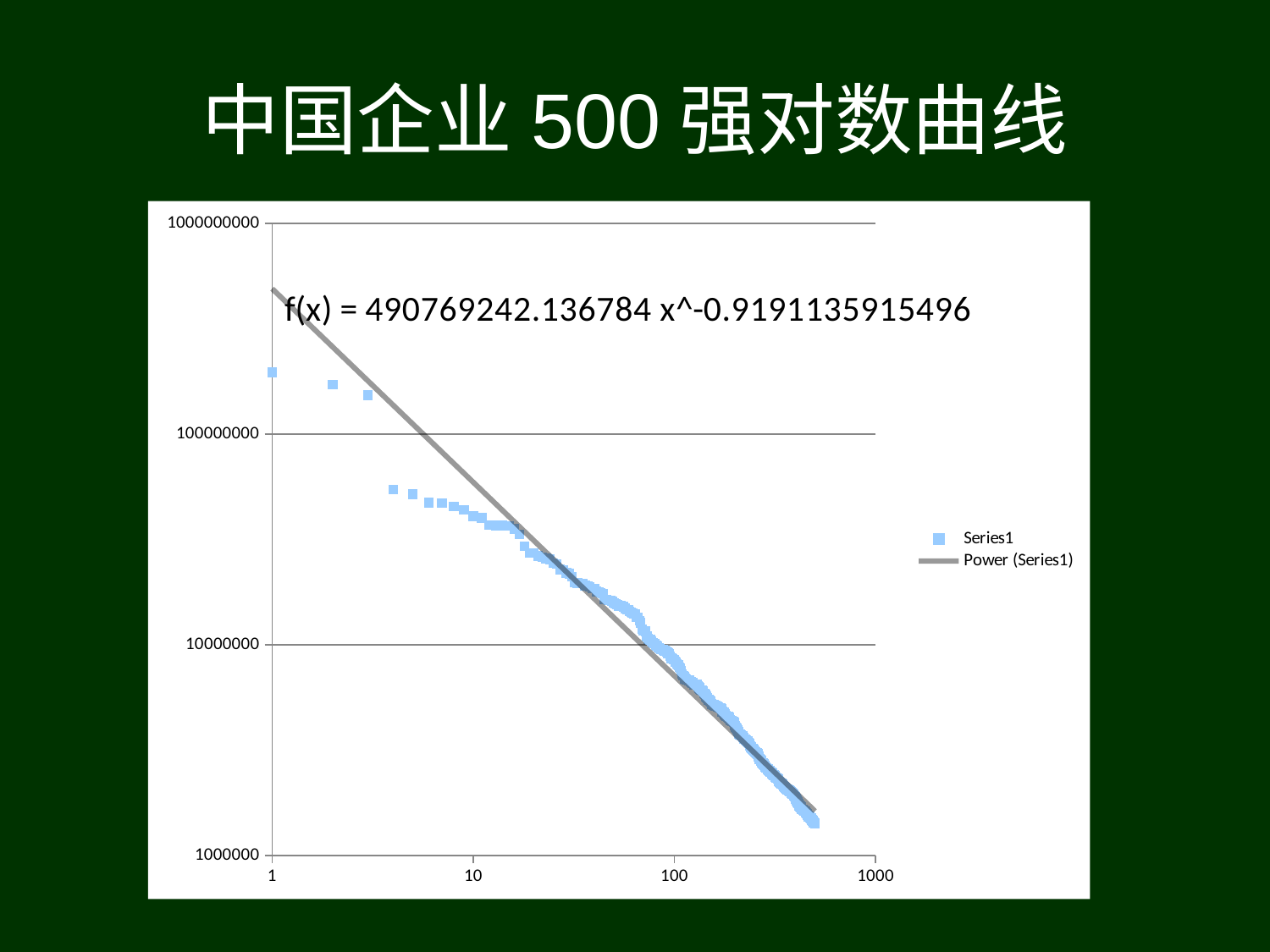

# 中国企业500强对数曲线

### Chart

| Category |  |
|---|---|